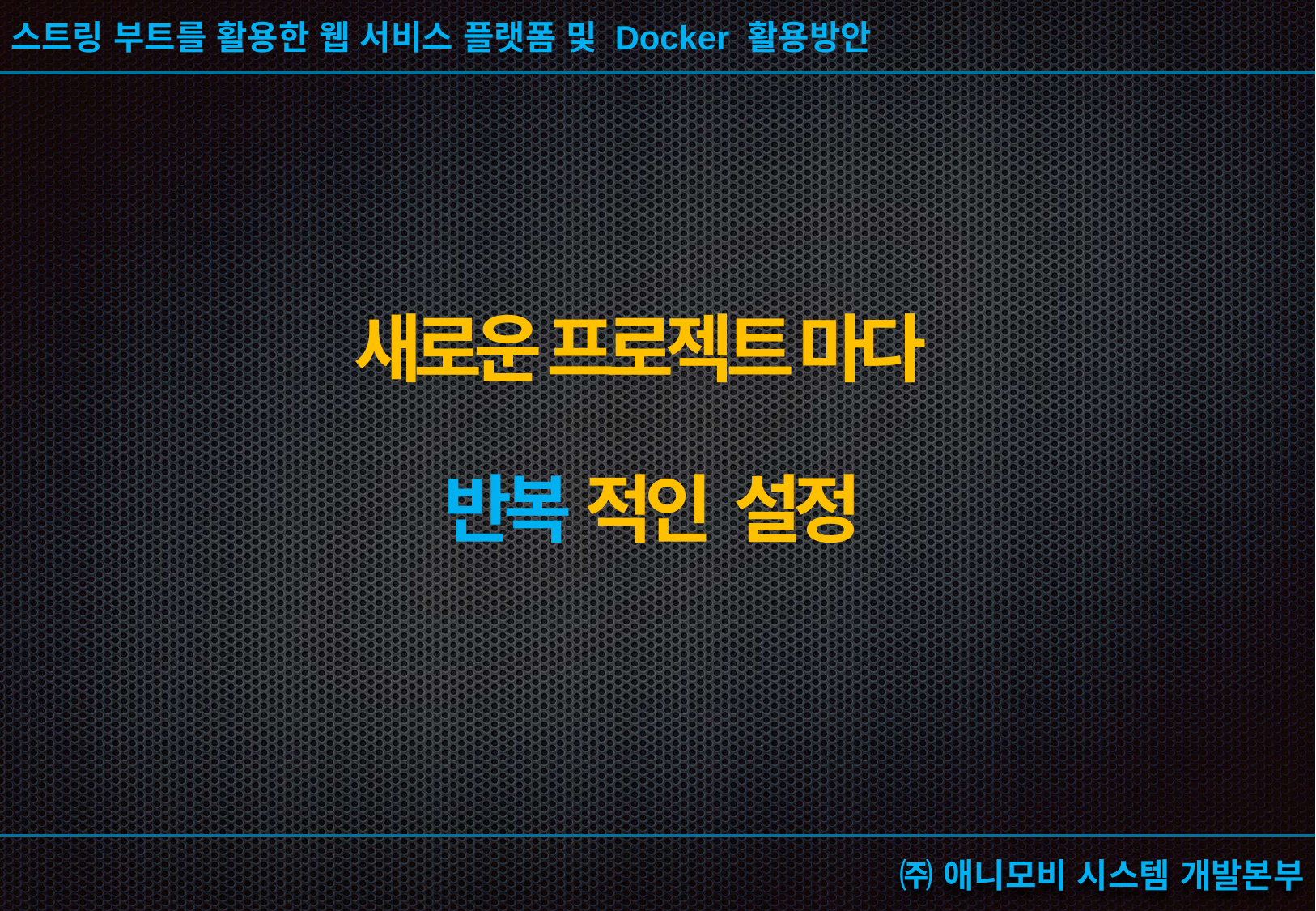

# 새로운 프로젝트 마다 반복 적인 설정